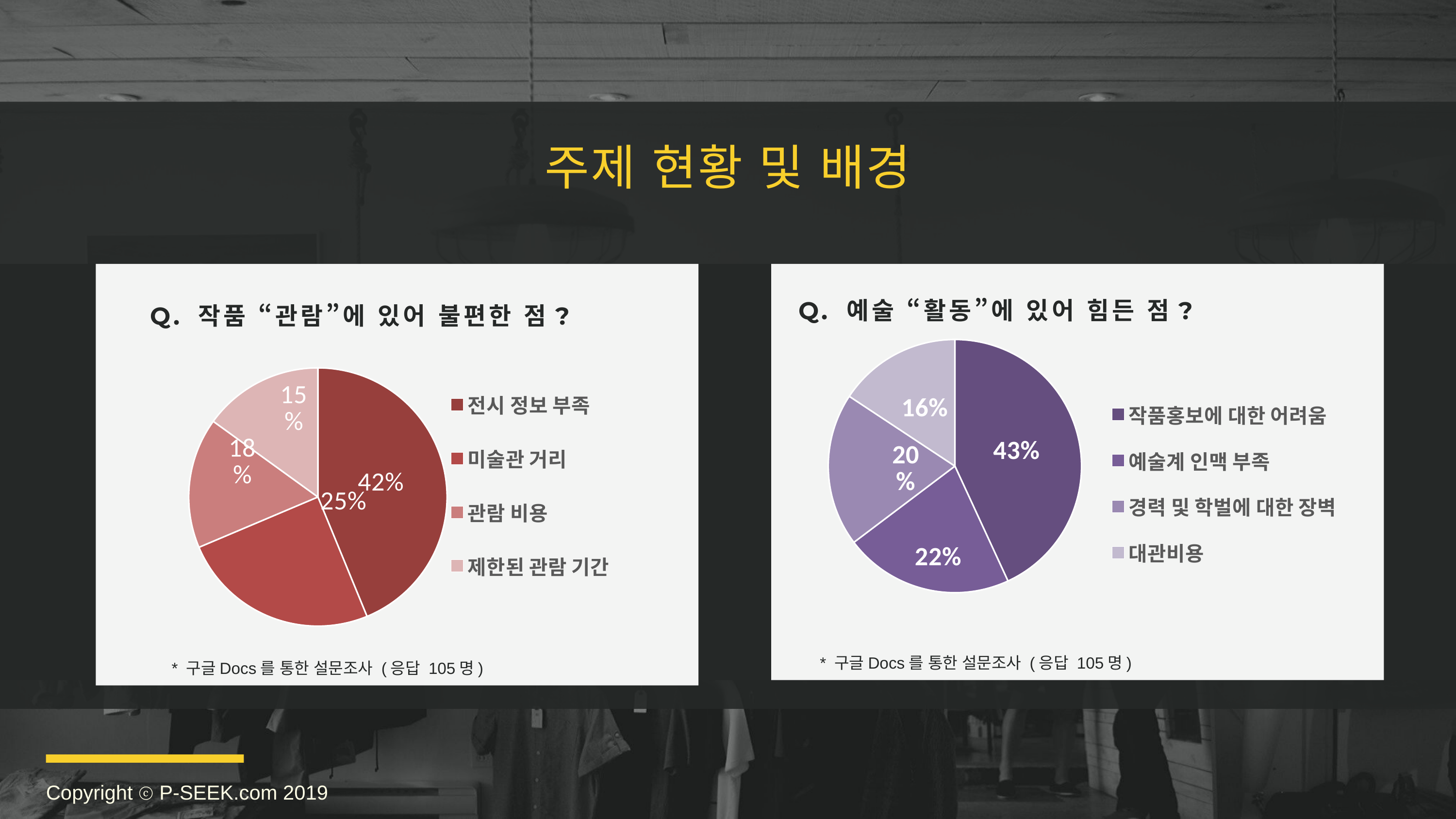

주제 현황 및 배경

Q. 예술 “활동”에 있어 힘든 점?

### Chart

| Category | 판매 |
|---|---|
| 작품홍보에 대한 어려움 | 73.3 |
| 예술계 인맥 부족 | 36.7 |
| 경력 및 학벌에 대한 장벽 | 33.3 |
| 대관비용 | 26.7 |
* 구글Docs를 통한 설문조사 (응답 105명)

Q. 작품 “관람”에 있어 불편한 점?

### Chart

| Category | 판매 |
|---|---|
| 전시 정보 부족 | 67.0 |
| 미술관 거리 | 38.0 |
| 관람 비용 | 25.0 |
| 제한된 관람 기간 | 23.0 |
100% CUSTOMER SATISFACTION
100% ETHICAL PROCESSES
Presentations are communication tools that can be demonstrations.
100% TRANSPARENCY
Presentations are communication tools that can be demonstrations.
Presentations are communication tools that can be demonstrations.
* 구글Docs를 통한 설문조사 (응답 105명)

Copyright ⓒ P-SEEK.com 2019